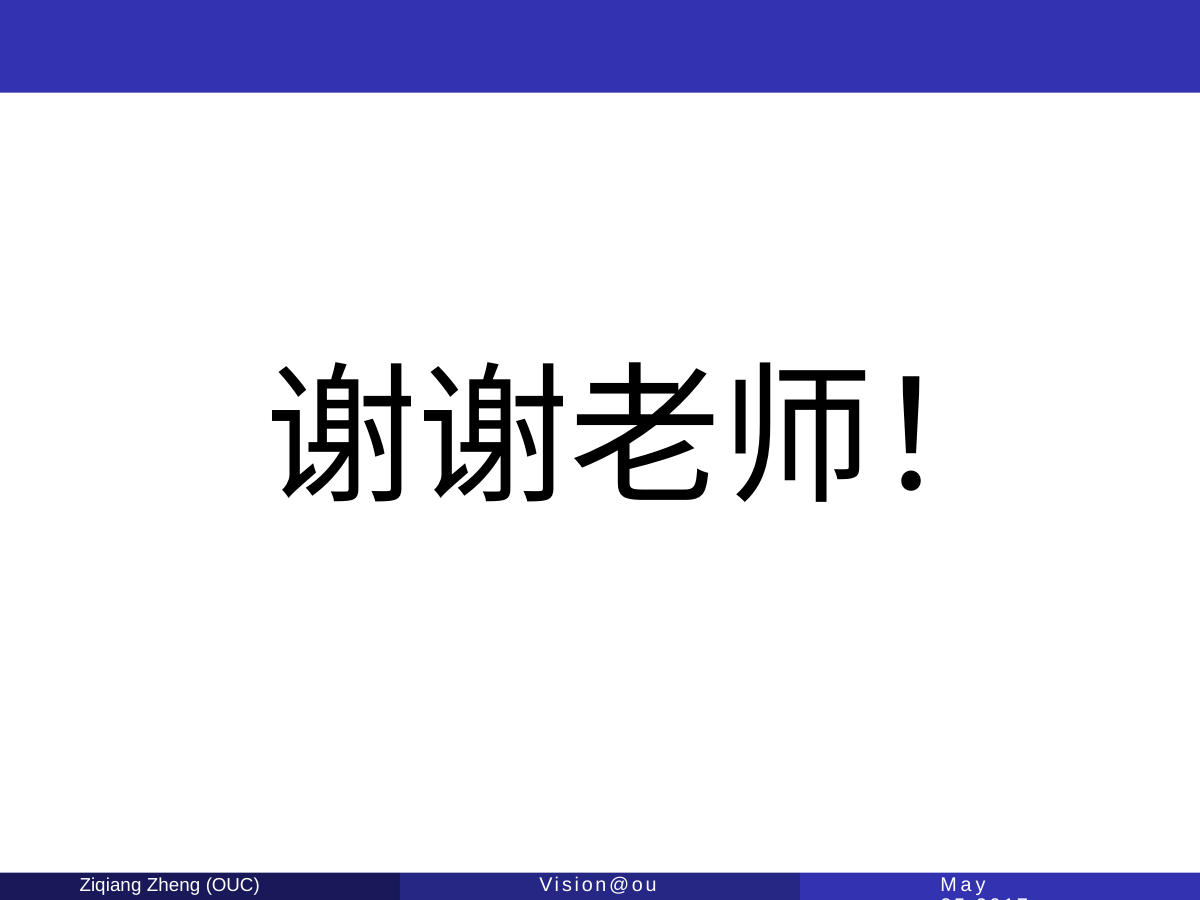

谢谢老师！

Ziqiang Zheng (OUC)
Vision@ouc
May 25,2017